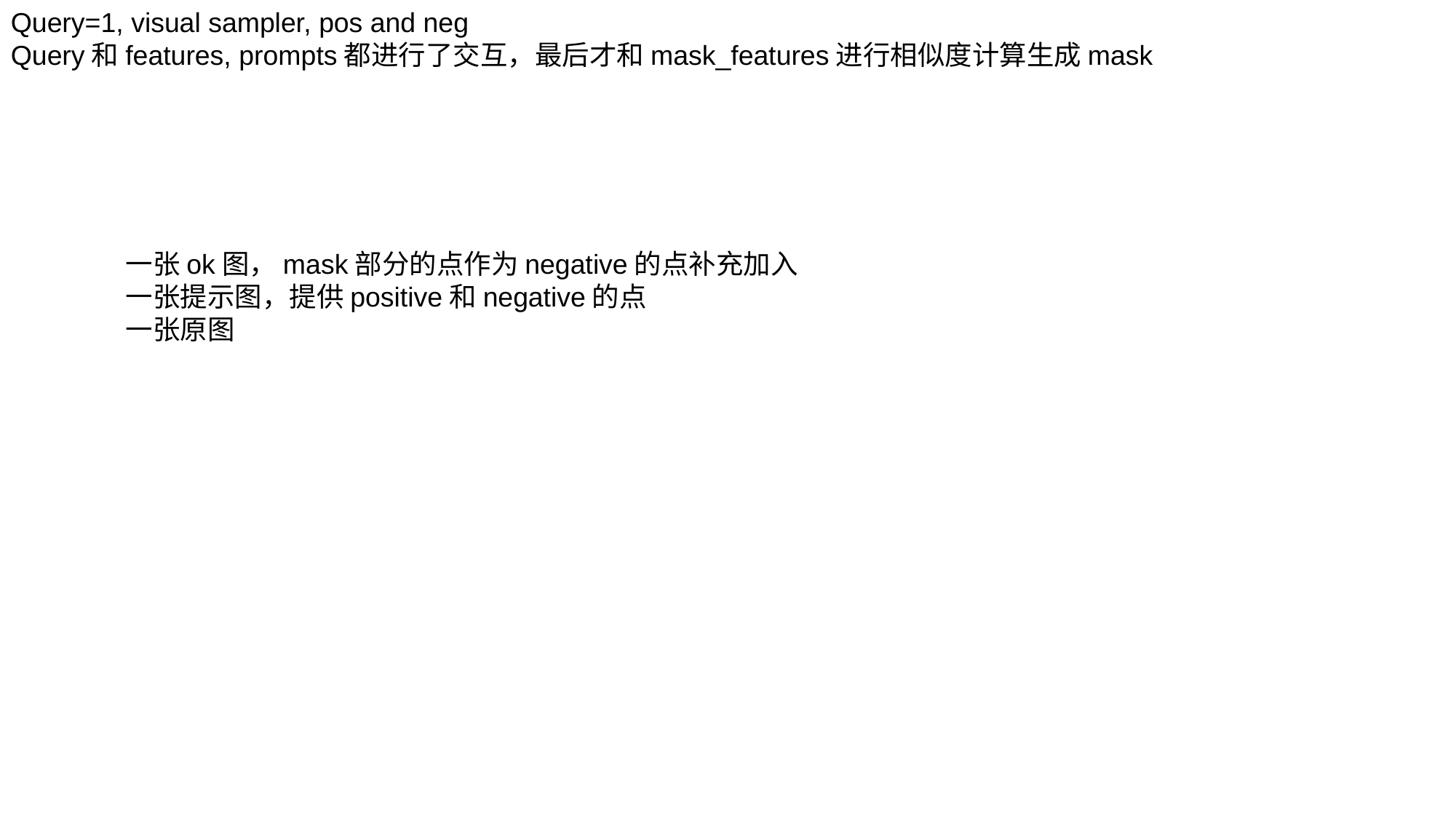

Query=1, visual sampler, pos and neg
Query和features, prompts都进行了交互，最后才和mask_features进行相似度计算生成mask
一张ok图，mask部分的点作为negative的点补充加入
一张提示图，提供positive和negative的点
一张原图